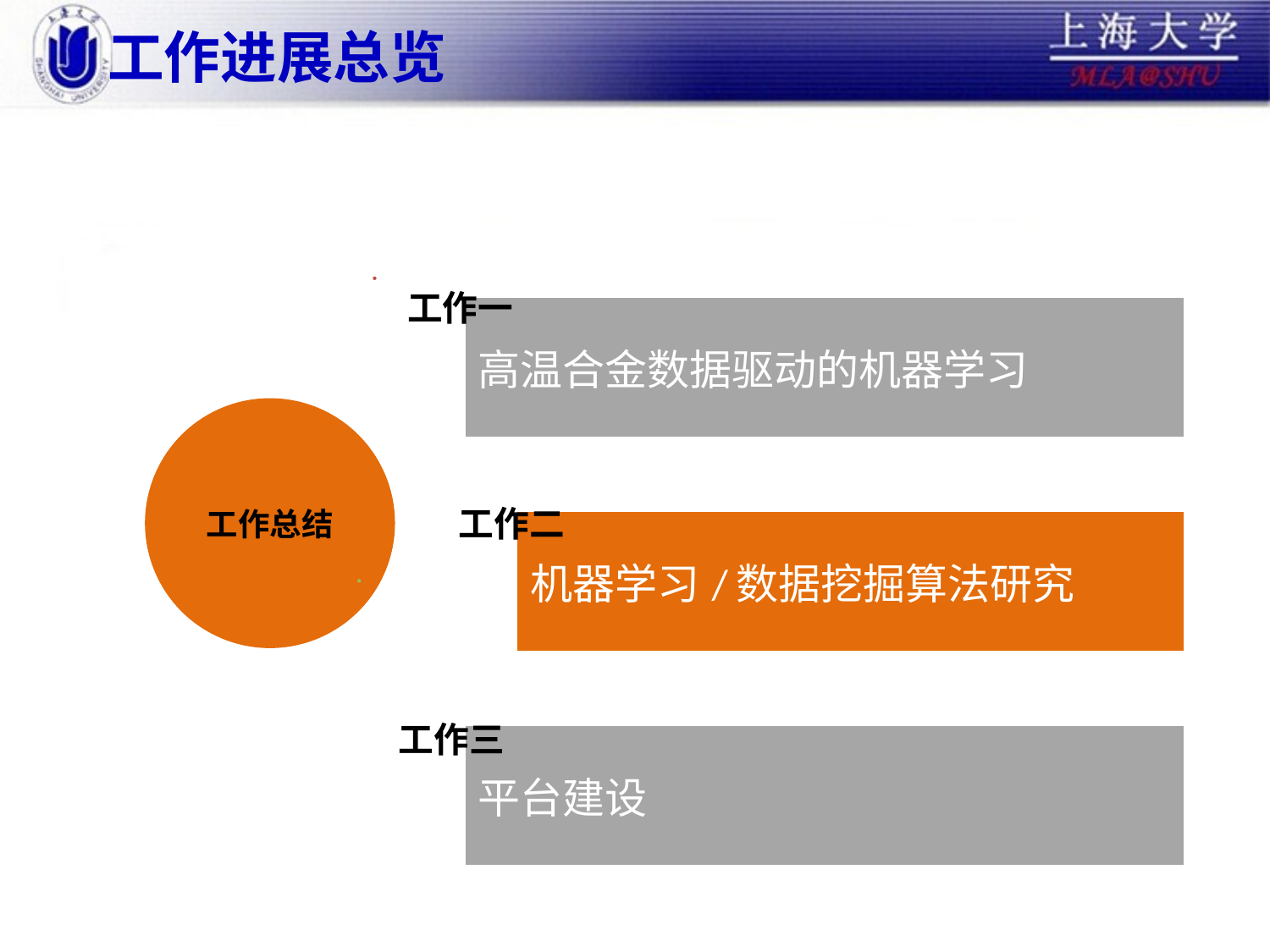

# 工作进展总览
高温合金数据驱动的机器学习
机器学习/数据挖掘算法研究
平台建设
工作一
工作总结
工作二
工作三